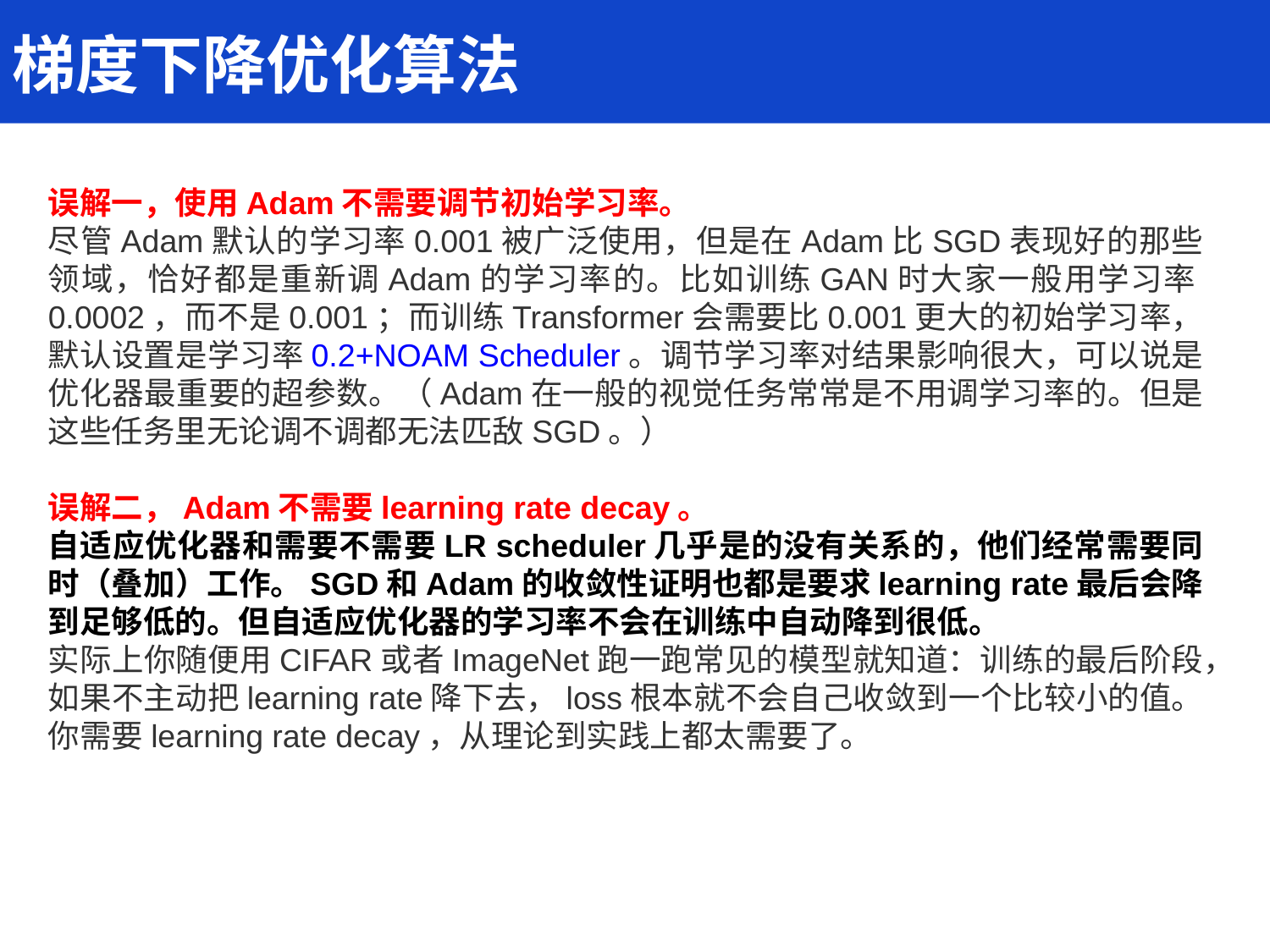

梯度下降优化算法
误解一，使用Adam不需要调节初始学习率。
尽管Adam默认的学习率0.001被广泛使用，但是在Adam比SGD表现好的那些领域，恰好都是重新调Adam的学习率的。比如训练GAN时大家一般用学习率0.0002，而不是0.001；而训练Transformer会需要比0.001更大的初始学习率，默认设置是学习率0.2+NOAM Scheduler。调节学习率对结果影响很大，可以说是优化器最重要的超参数。（Adam在一般的视觉任务常常是不用调学习率的。但是这些任务里无论调不调都无法匹敌SGD。）

误解二，Adam不需要learning rate decay。
自适应优化器和需要不需要LR scheduler几乎是的没有关系的，他们经常需要同时（叠加）工作。SGD和Adam的收敛性证明也都是要求learning rate最后会降到足够低的。但自适应优化器的学习率不会在训练中自动降到很低。
实际上你随便用CIFAR或者ImageNet跑一跑常见的模型就知道：训练的最后阶段，如果不主动把learning rate降下去，loss根本就不会自己收敛到一个比较小的值。你需要learning rate decay，从理论到实践上都太需要了。